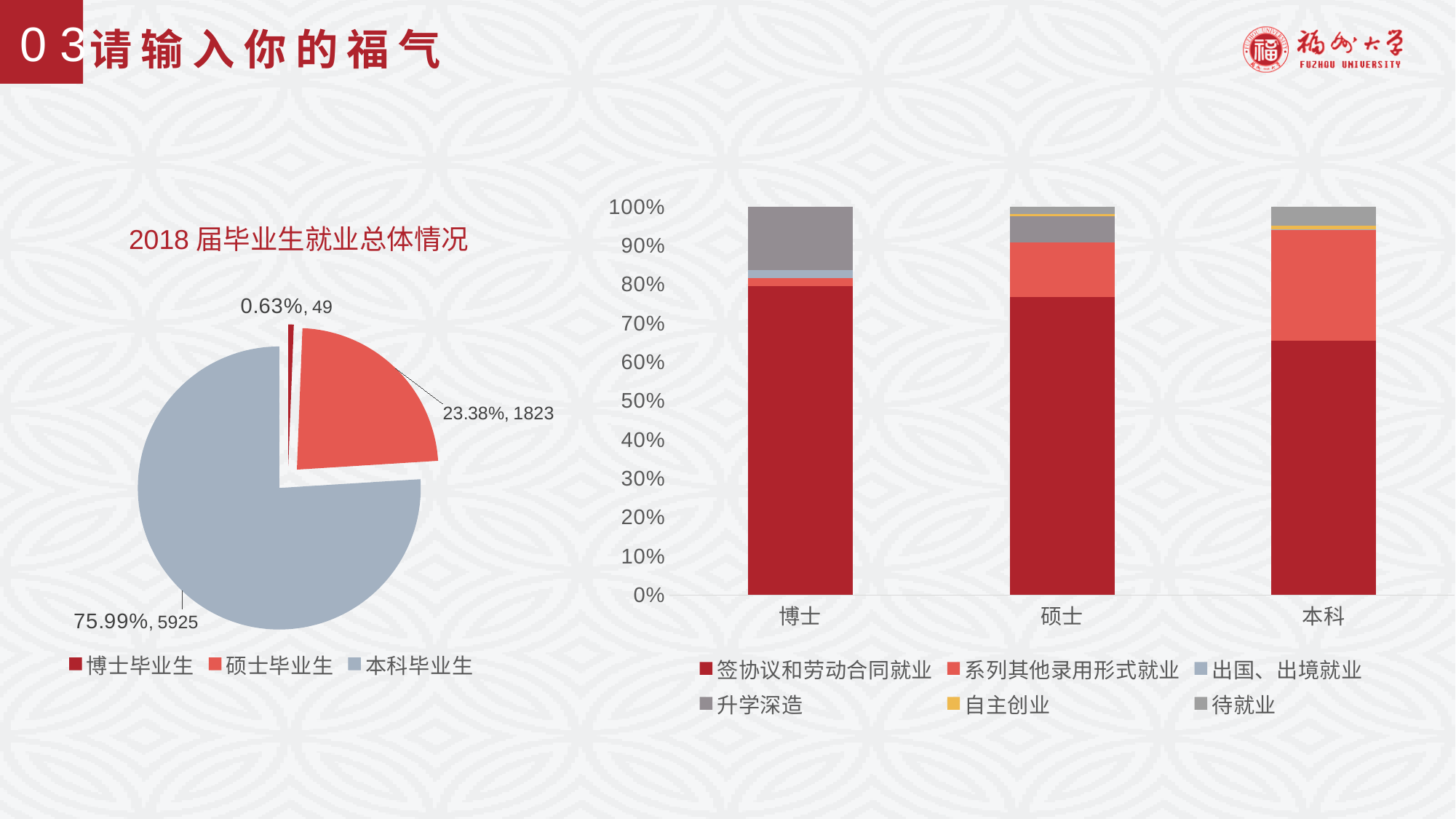

# 请输入你的福气
0 3

### Chart

| Category | 签协议和劳动合同就业 | 系列其他录用形式就业 | 出国、出境就业 | 升学深造 | 自主创业 | 待就业 |
|---|---|---|---|---|---|---|
| 博士 | 39.0 | 1.0 | 1.0 | 8.0 | 0.0 | 0.0 |
| 硕士 | 1394.0 | 255.0 | 0.0 | 122.0 | 11.0 | 32.0 |
| 本科 | 2894.0 | 1263.0 | 6.0 | None | 42.0 | 212.0 |
2018届毕业生就业总体情况

### Chart

| Category | 毕业生人数 |
|---|---|
| 博士毕业生 | 49.0 |
| 硕士毕业生 | 1823.0 |
| 本科毕业生 | 5925.0 |